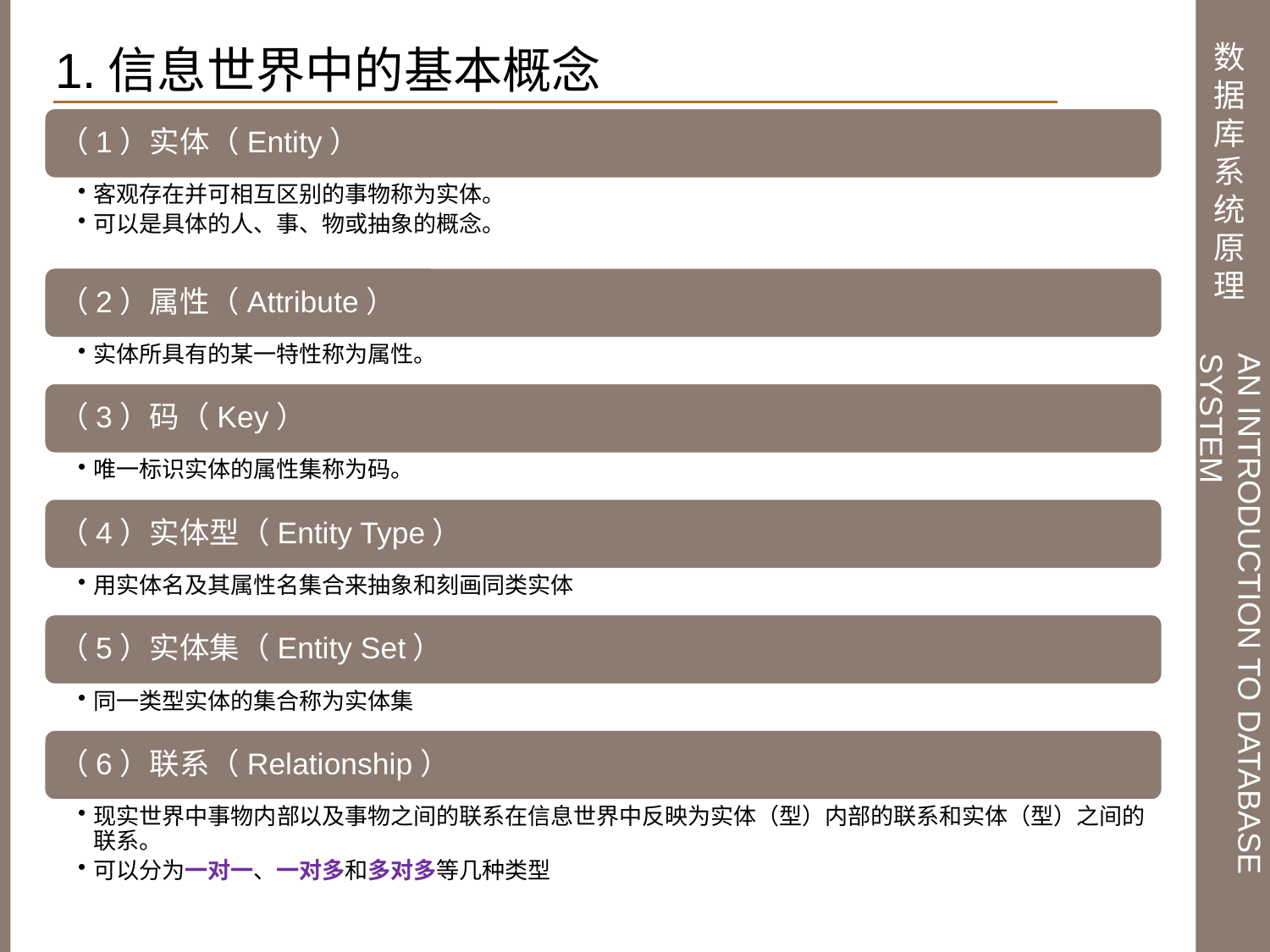

1.信息世界中的基本概念
（1）实体（Entity）
客观存在并可相互区别的事物称为实体。
可以是具体的人、事、物或抽象的概念。
（2）属性（Attribute）
实体所具有的某一特性称为属性。
（3）码（Key）
唯一标识实体的属性集称为码。
（4）实体型（Entity Type）
用实体名及其属性名集合来抽象和刻画同类实体
（5）实体集（Entity Set）
同一类型实体的集合称为实体集
（6）联系（Relationship）
现实世界中事物内部以及事物之间的联系在信息世界中反映为实体（型）内部的联系和实体（型）之间的联系。
可以分为一对一、一对多和多对多等几种类型